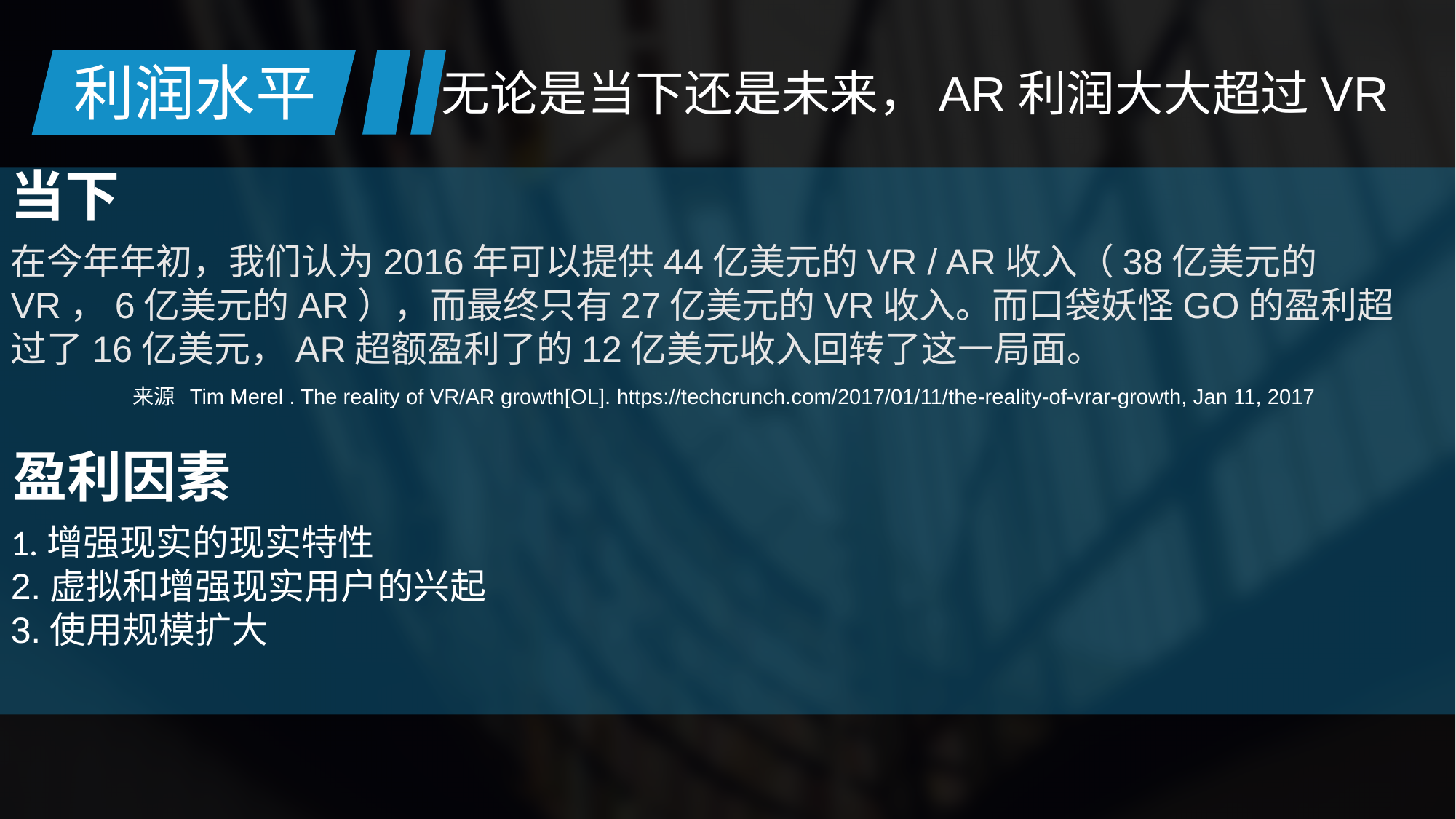

利润水平

无论是当下还是未来，AR利润大大超过VR
当下

在今年年初，我们认为2016年可以提供44亿美元的VR / AR收入（38亿美元的VR，6亿美元的AR），而最终只有27亿美元的VR收入。而口袋妖怪GO的盈利超过了16亿美元，AR超额盈利了的12亿美元收入回转了这一局面。
来源  Tim Merel . The reality of VR/AR growth[OL]. https://techcrunch.com/2017/01/11/the-reality-of-vrar-growth, Jan 11, 2017
盈利因素
1.增强现实的现实特性
2.虚拟和增强现实用户的兴起
3.使用规模扩大